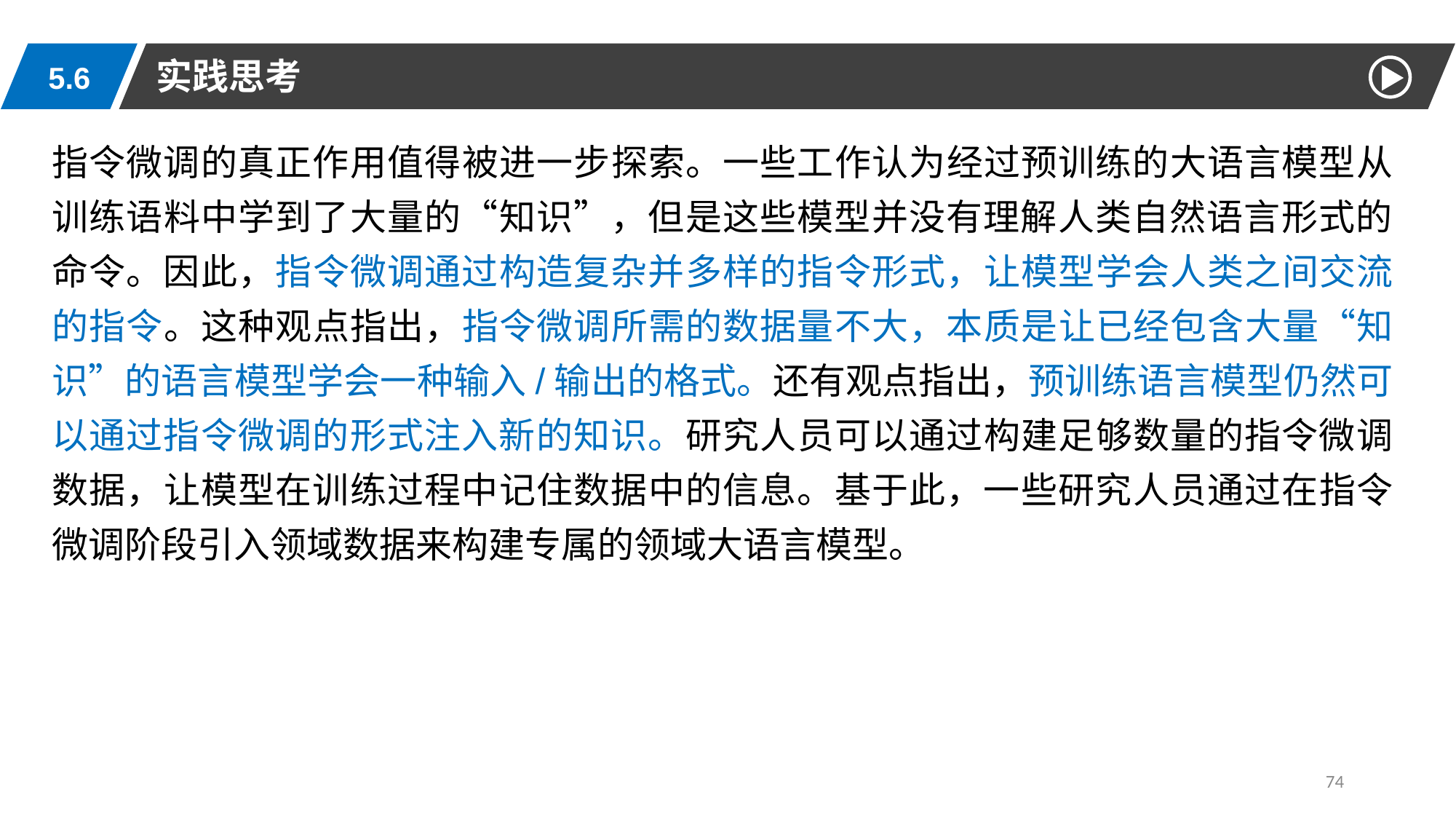

实践思考
5.6

指令微调的真正作用值得被进一步探索。一些工作认为经过预训练的大语言模型从训练语料中学到了大量的“知识”，但是这些模型并没有理解人类自然语言形式的命令。因此，指令微调通过构造复杂并多样的指令形式，让模型学会人类之间交流的指令。这种观点指出，指令微调所需的数据量不大，本质是让已经包含大量“知识”的语言模型学会一种输入/输出的格式。还有观点指出，预训练语言模型仍然可以通过指令微调的形式注入新的知识。研究人员可以通过构建足够数量的指令微调数据，让模型在训练过程中记住数据中的信息。基于此，一些研究人员通过在指令微调阶段引入领域数据来构建专属的领域大语言模型。
74